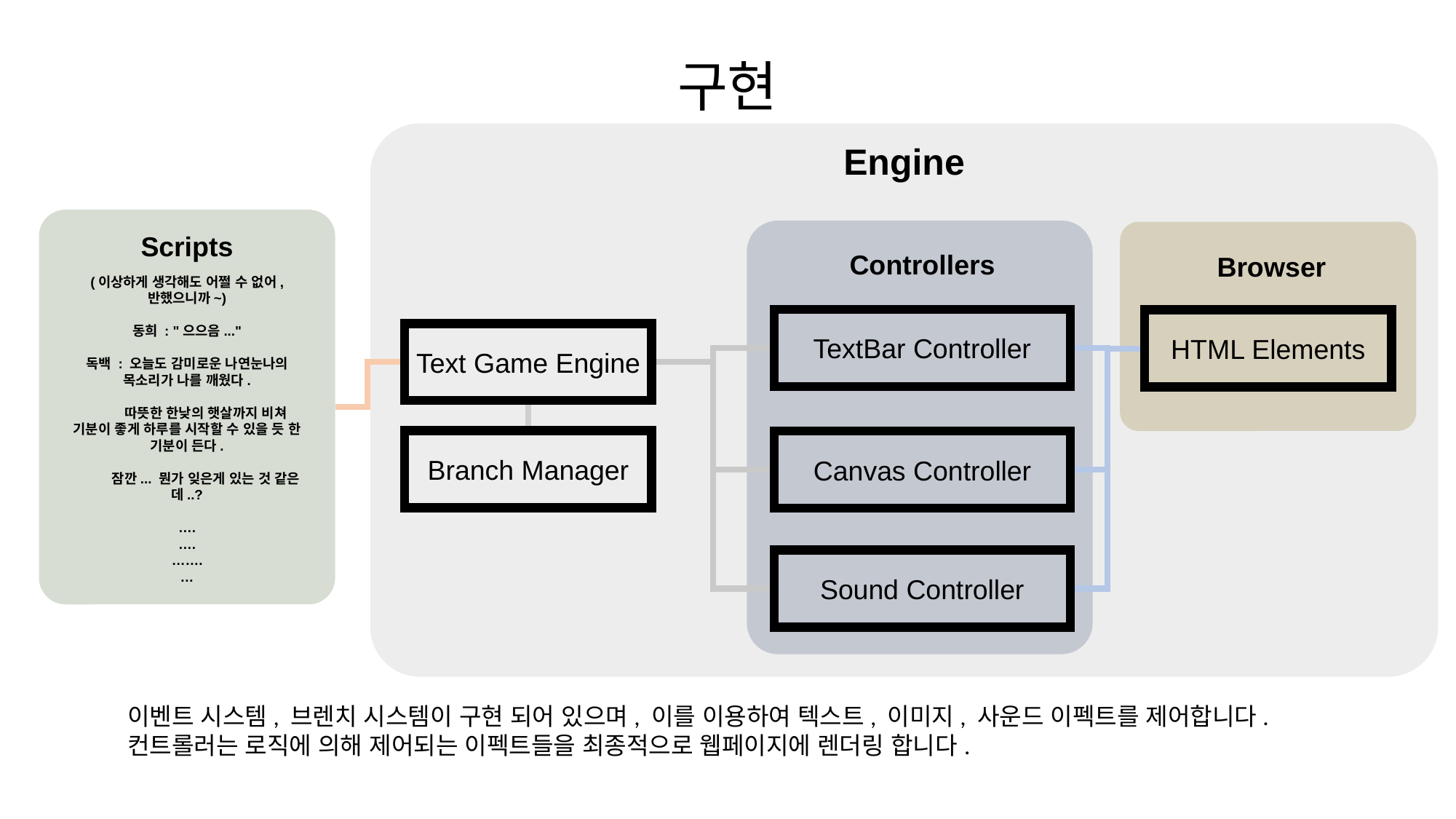

구현

Engine

Scripts
Controllers
Browser
(이상하게 생각해도 어쩔 수 없어, 반했으니까~)

동희 : "으으음..."

독백 : 오늘도 감미로운 나연눈나의 목소리가 나를 깨웠다.

         따뜻한 한낮의 햇살까지 비쳐 기분이 좋게 하루를 시작할 수 있을 듯 한 기분이 든다.

         잠깐... 뭔가 잊은게 있는 것 같은데..?

….
….
…….
…
TextBar Controller
HTML Elements
Text Game Engine
Branch Manager
Canvas Controller
Sound Controller
이벤트 시스템, 브렌치 시스템이 구현 되어 있으며, 이를 이용하여 텍스트, 이미지, 사운드 이펙트를 제어합니다.
컨트롤러는 로직에 의해 제어되는 이펙트들을 최종적으로 웹페이지에 렌더링 합니다.